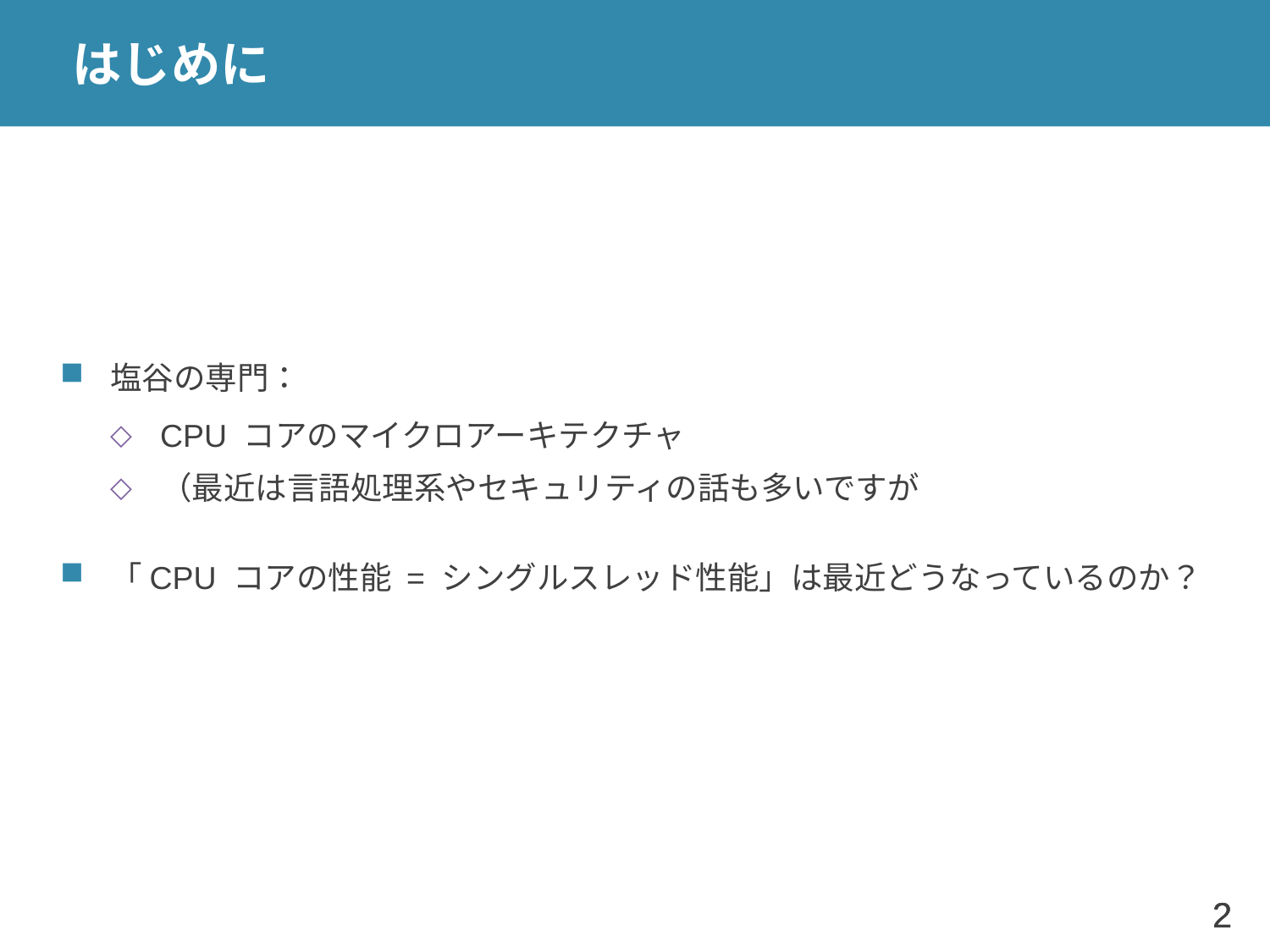

# はじめに
塩谷の専門：
CPU コアのマイクロアーキテクチャ
（最近は言語処理系やセキュリティの話も多いですが
「CPU コアの性能 = シングルスレッド性能」は最近どうなっているのか？